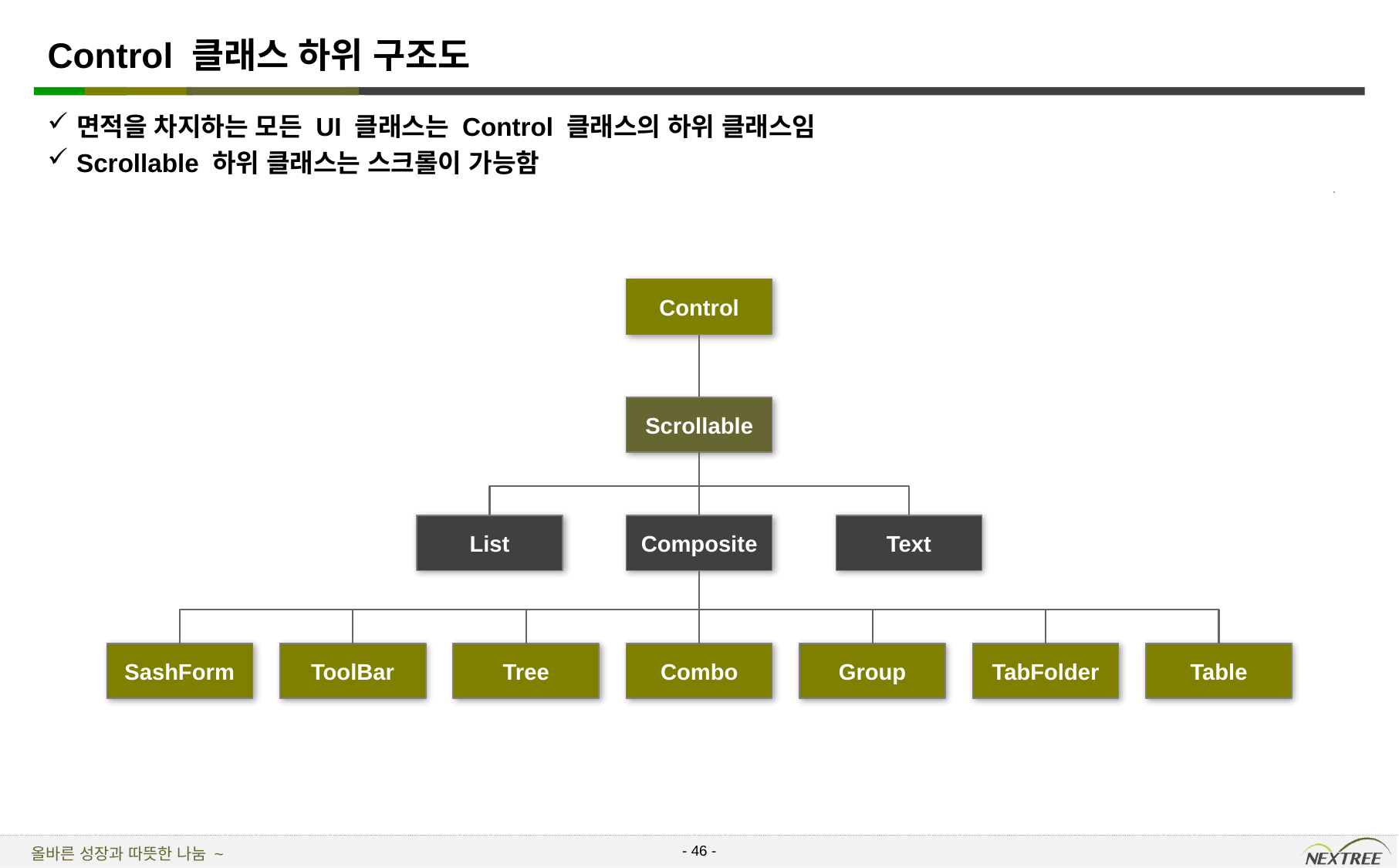

# Control 클래스 하위 구조도
면적을 차지하는 모든 UI 클래스는 Control 클래스의 하위 클래스임
Scrollable 하위 클래스는 스크롤이 가능함
Control
Scrollable
List
Composite
Text
SashForm
ToolBar
Tree
Combo
Group
TabFolder
Table